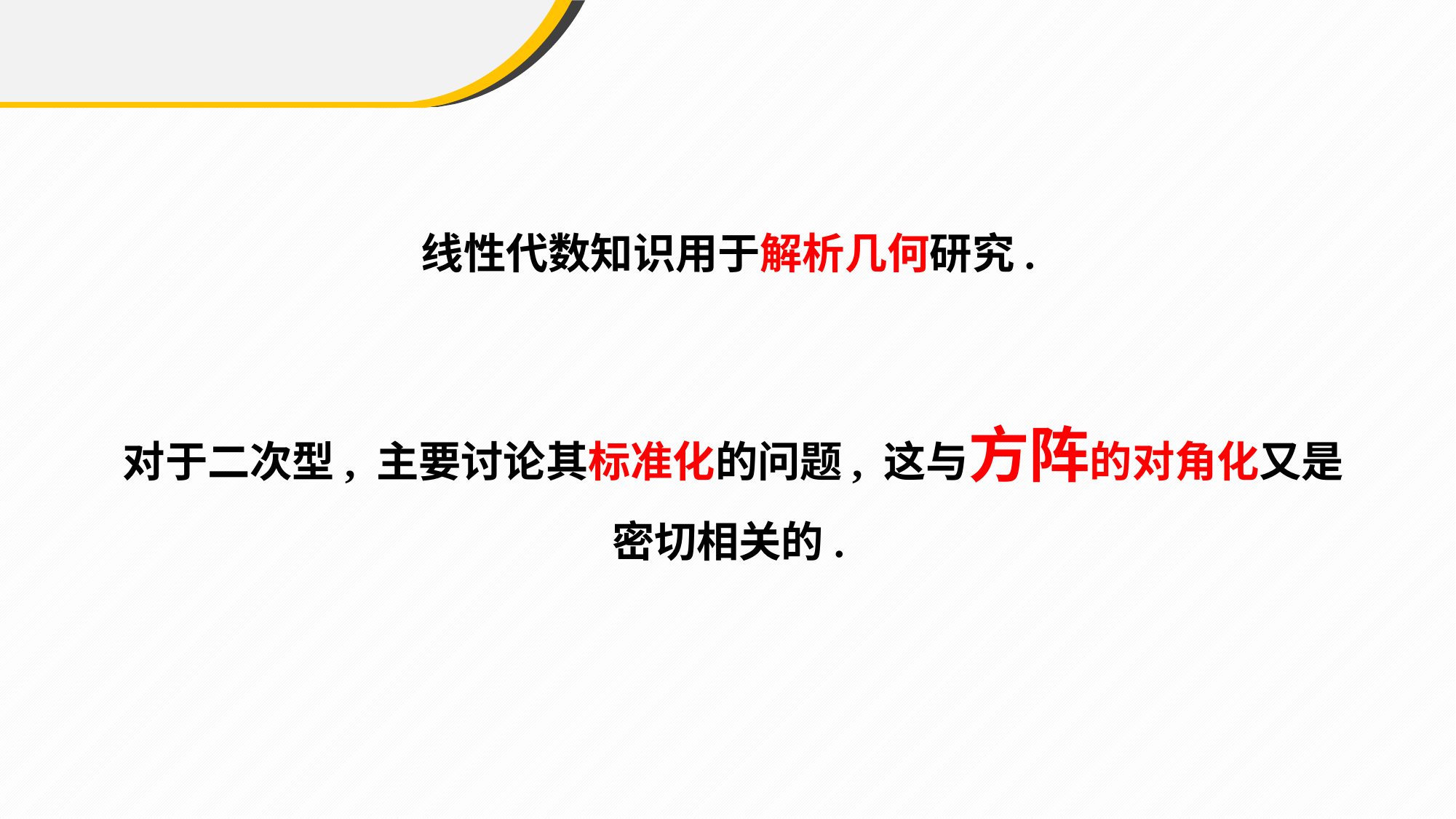

线性代数知识用于解析几何研究.

对于二次型, 主要讨论其标准化的问题, 这与方阵的对角化又是密切相关的.